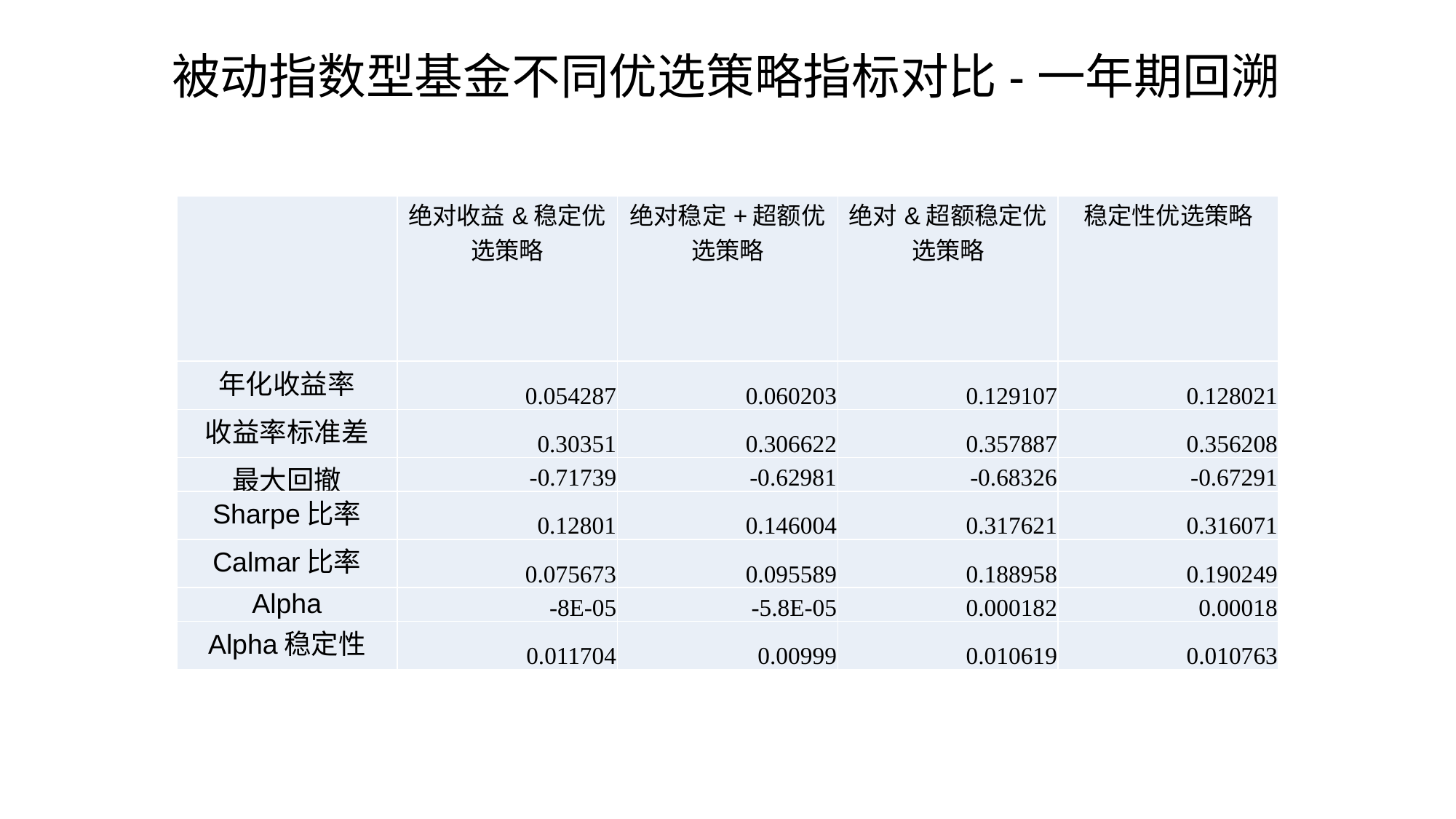

# 被动指数型基金不同优选策略指标对比-一年期回溯
|  | 绝对收益&稳定优选策略 | 绝对稳定+超额优选策略 | 绝对&超额稳定优选策略 | 稳定性优选策略 |
| --- | --- | --- | --- | --- |
| 年化收益率 | 0.054287 | 0.060203 | 0.129107 | 0.128021 |
| 收益率标准差 | 0.30351 | 0.306622 | 0.357887 | 0.356208 |
| 最大回撤 | -0.71739 | -0.62981 | -0.68326 | -0.67291 |
| Sharpe比率 | 0.12801 | 0.146004 | 0.317621 | 0.316071 |
| Calmar比率 | 0.075673 | 0.095589 | 0.188958 | 0.190249 |
| Alpha | -8E-05 | -5.8E-05 | 0.000182 | 0.00018 |
| Alpha稳定性 | 0.011704 | 0.00999 | 0.010619 | 0.010763 |